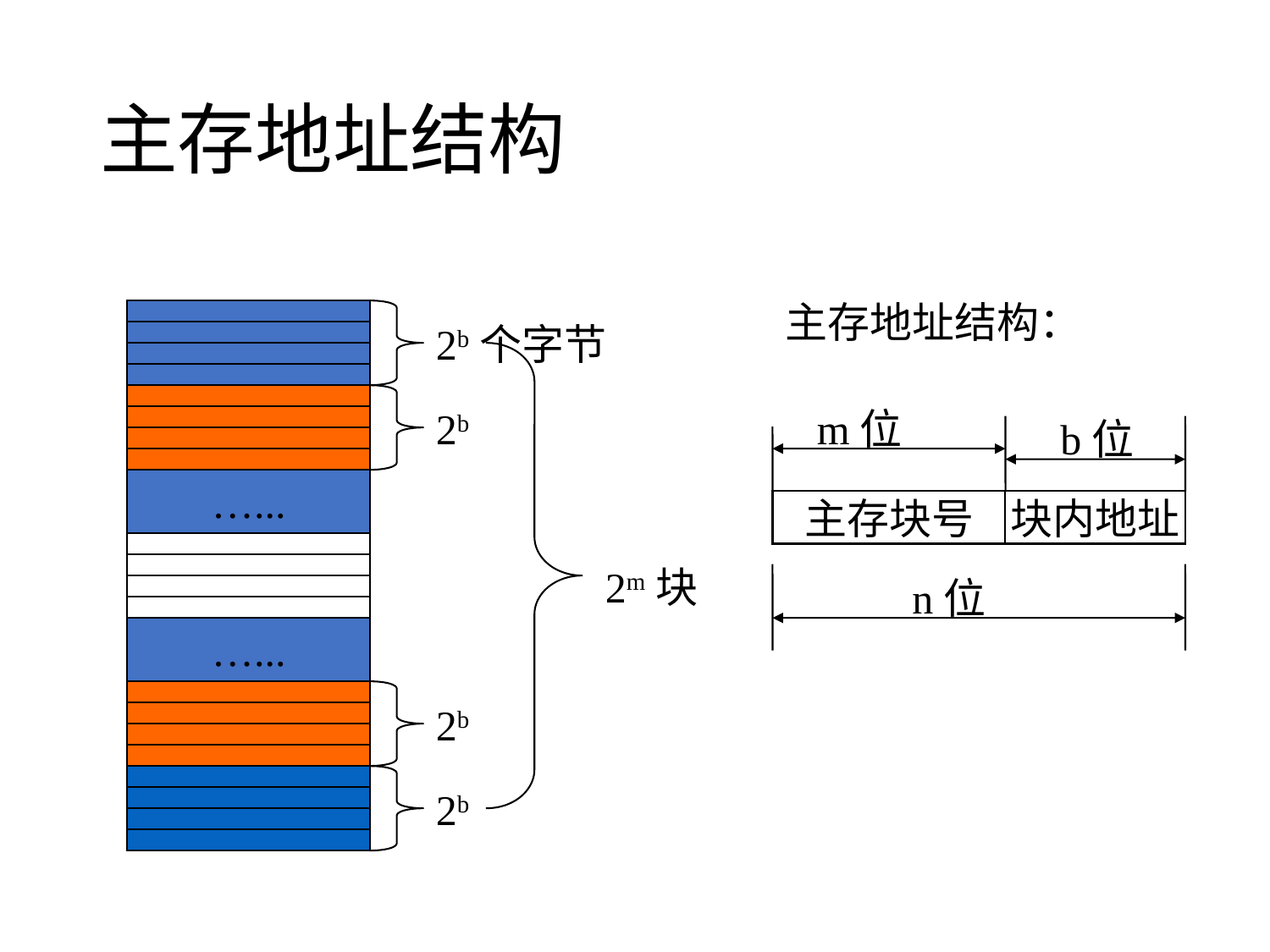

# 主存地址结构

主存地址结构：

2b个字节

2b
m位

b位

…...
主存块号
块内地址

2m块

n位

…...

2b

2b